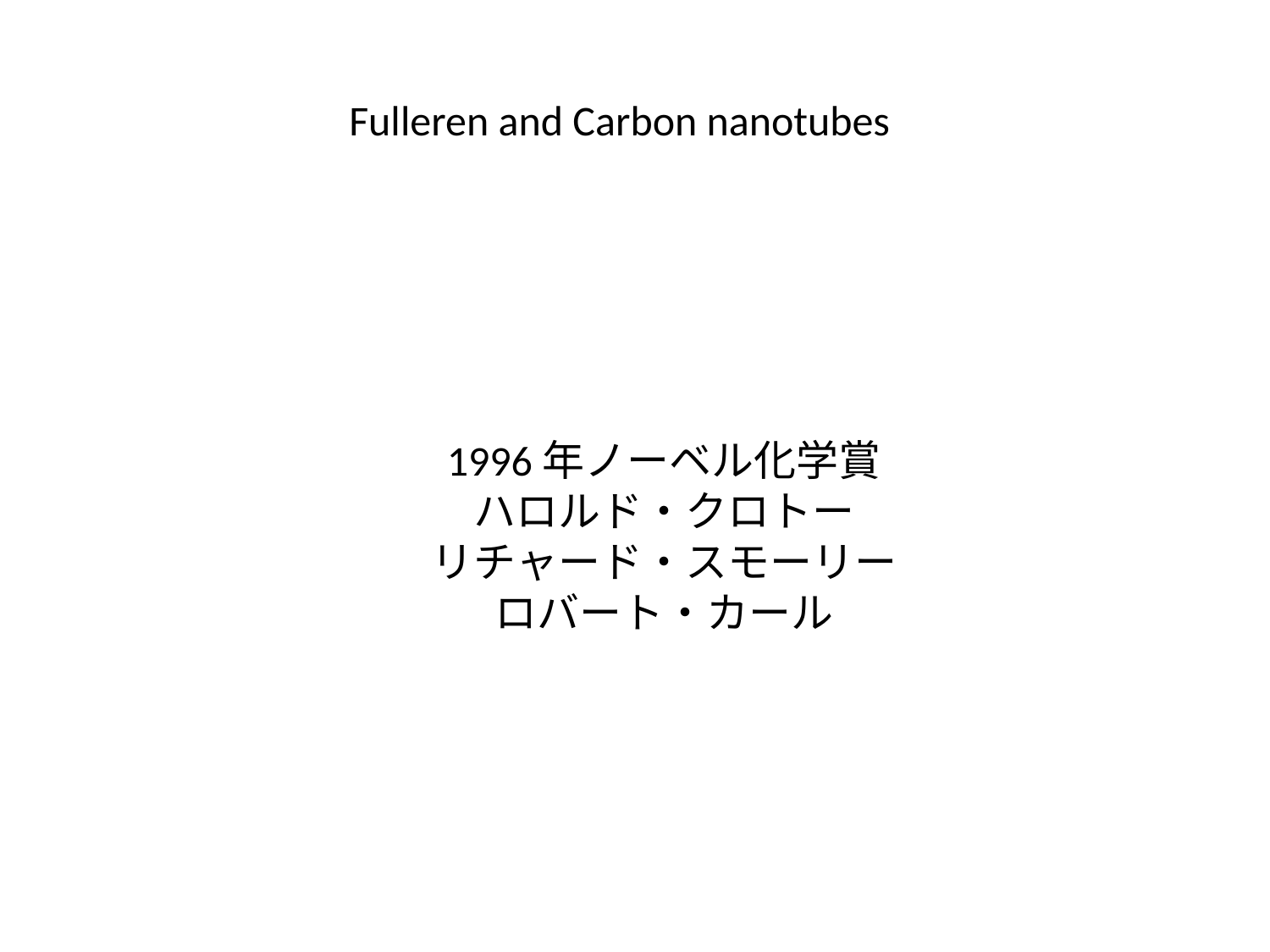

Fulleren and Carbon nanotubes
1996年ノーベル化学賞
ハロルド・クロトー
リチャード・スモーリー
ロバート・カール